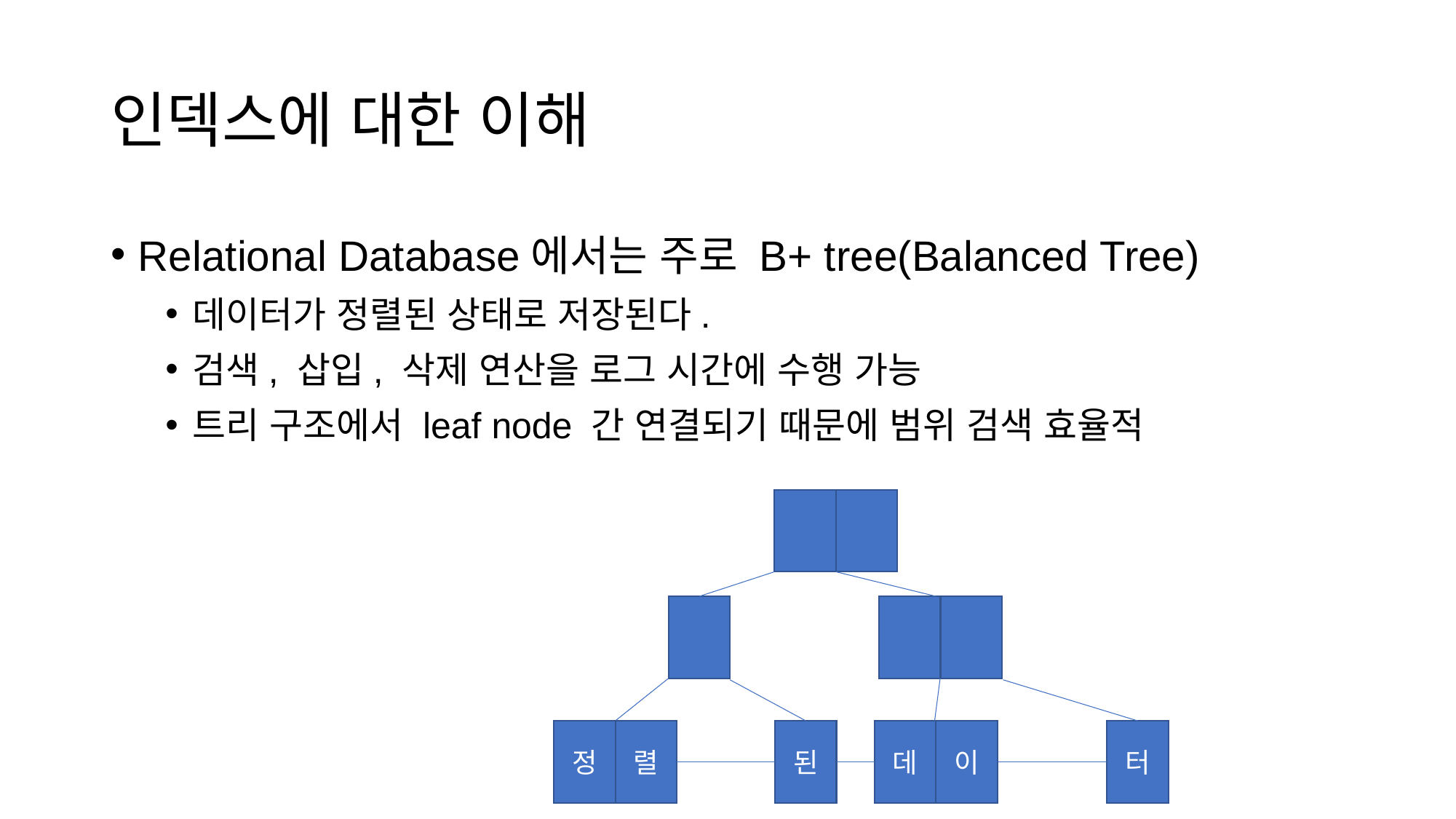

# 인덱스에 대한 이해
Relational Database에서는 주로 B+ tree(Balanced Tree)
데이터가 정렬된 상태로 저장된다.
검색, 삽입, 삭제 연산을 로그 시간에 수행 가능
트리 구조에서 leaf node 간 연결되기 때문에 범위 검색 효율적

렬
데
정
이
터
된